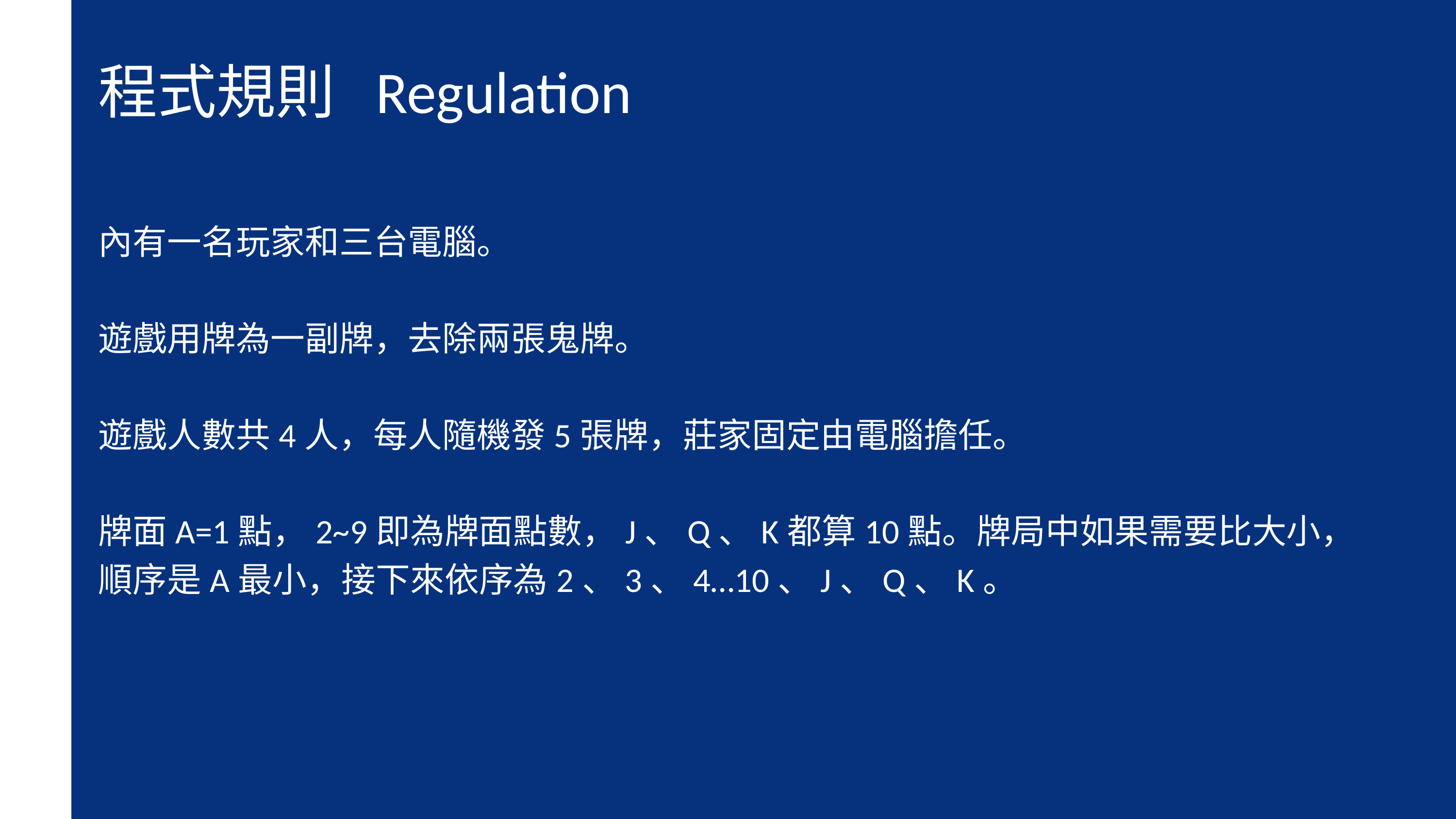

程式規則  Regulation

內有一名玩家和三台電腦。

遊戲用牌為一副牌，去除兩張鬼牌。

遊戲人數共4人，每人隨機發5張牌，莊家固定由電腦擔任。

牌面A=1點，2~9即為牌面點數，J、Q、K都算10點。牌局中如果需要比大小，順序是A最小，接下來依序為2、3、4…10、J、Q、K。